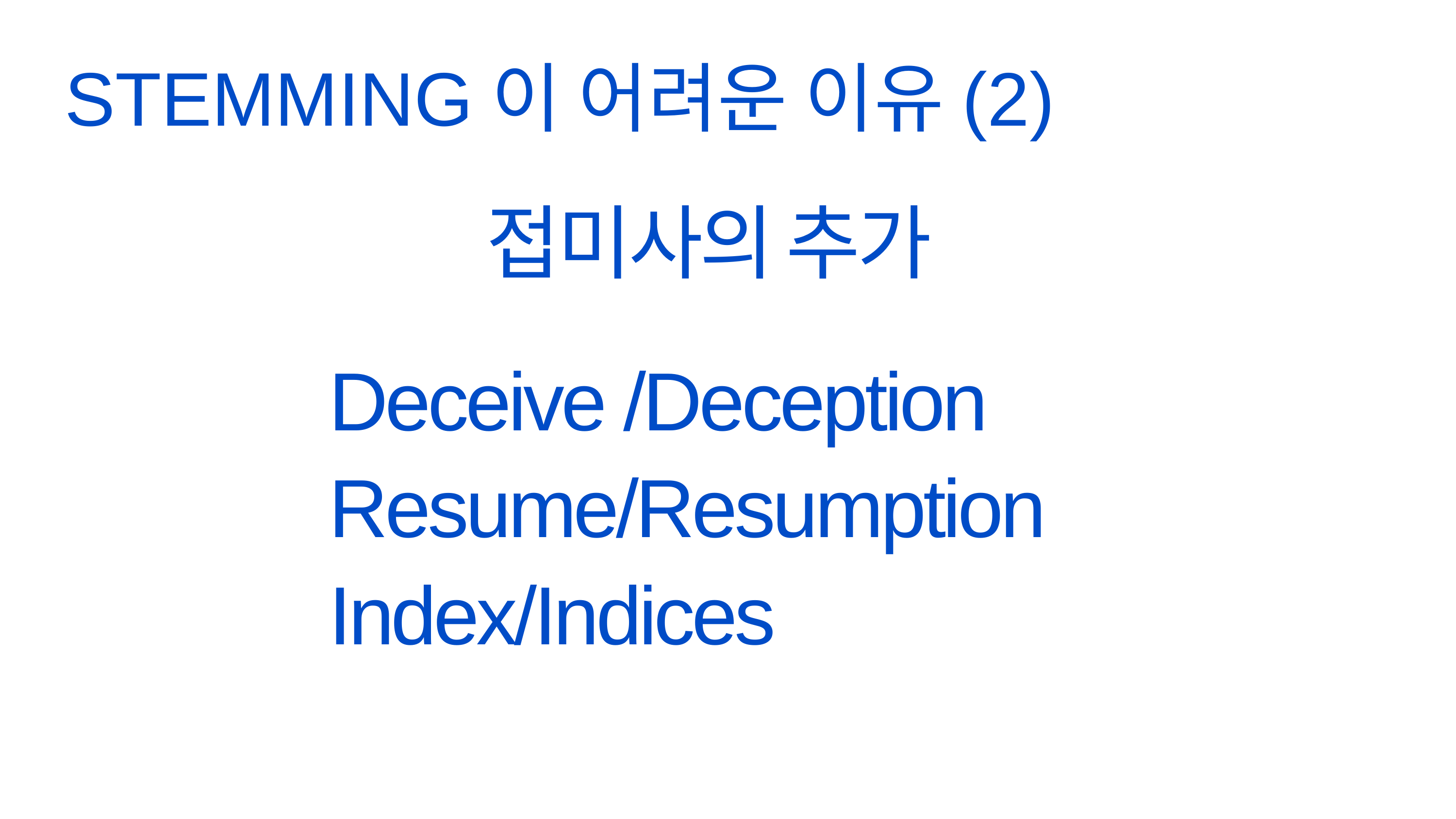

STEMMING이 어려운 이유(2)
접미사의 추가
Deceive /Deception
Resume/Resumption
Index/Indices